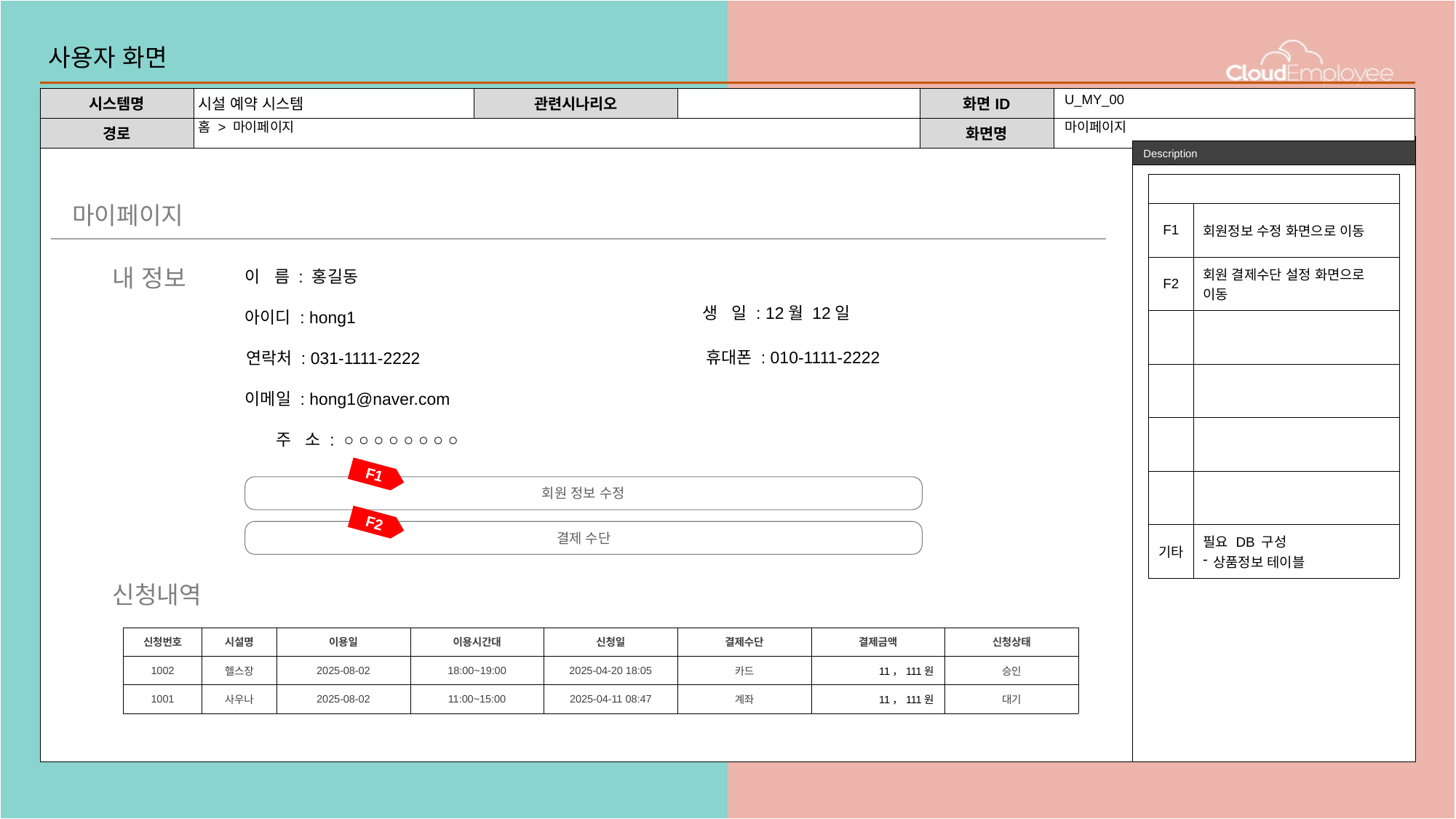

# 사용자 화면

U_MY_00
홈 > 마이페이지
마이페이지
|  |  |
| --- | --- |
| F1 | 회원정보 수정 화면으로 이동 |
| F2 | 회원 결제수단 설정 화면으로 이동 |
|  |  |
|  |  |
|  |  |
|  |  |
| 기타 | 필요 DB 구성 상품정보 테이블 |
마이페이지

내 정보
이   름 : 홍길동
생   일 : 12월 12일
아이디 : hong1
휴대폰 : 010-1111-2222
연락처 : 031-1111-2222
이메일 : hong1@naver.com
주   소 :  ○ ○ ○ ○ ○ ○ ○ ○
F1
회원 정보 수정
F2
결제 수단
신청내역
| 신청번호 | 시설명 | 이용일 | 이용시간대 | 신청일 | 결제수단 | 결제금액 | 신청상태 |
| --- | --- | --- | --- | --- | --- | --- | --- |
| 1002 | 헬스장 | 2025-08-02 | 18:00~19:00 | 2025-04-20 18:05 | 카드 | 11，111원 | 승인 |
| 1001 | 사우나 | 2025-08-02 | 11:00~15:00 | 2025-04-11 08:47 | 계좌 | 11，111원 | 대기 |